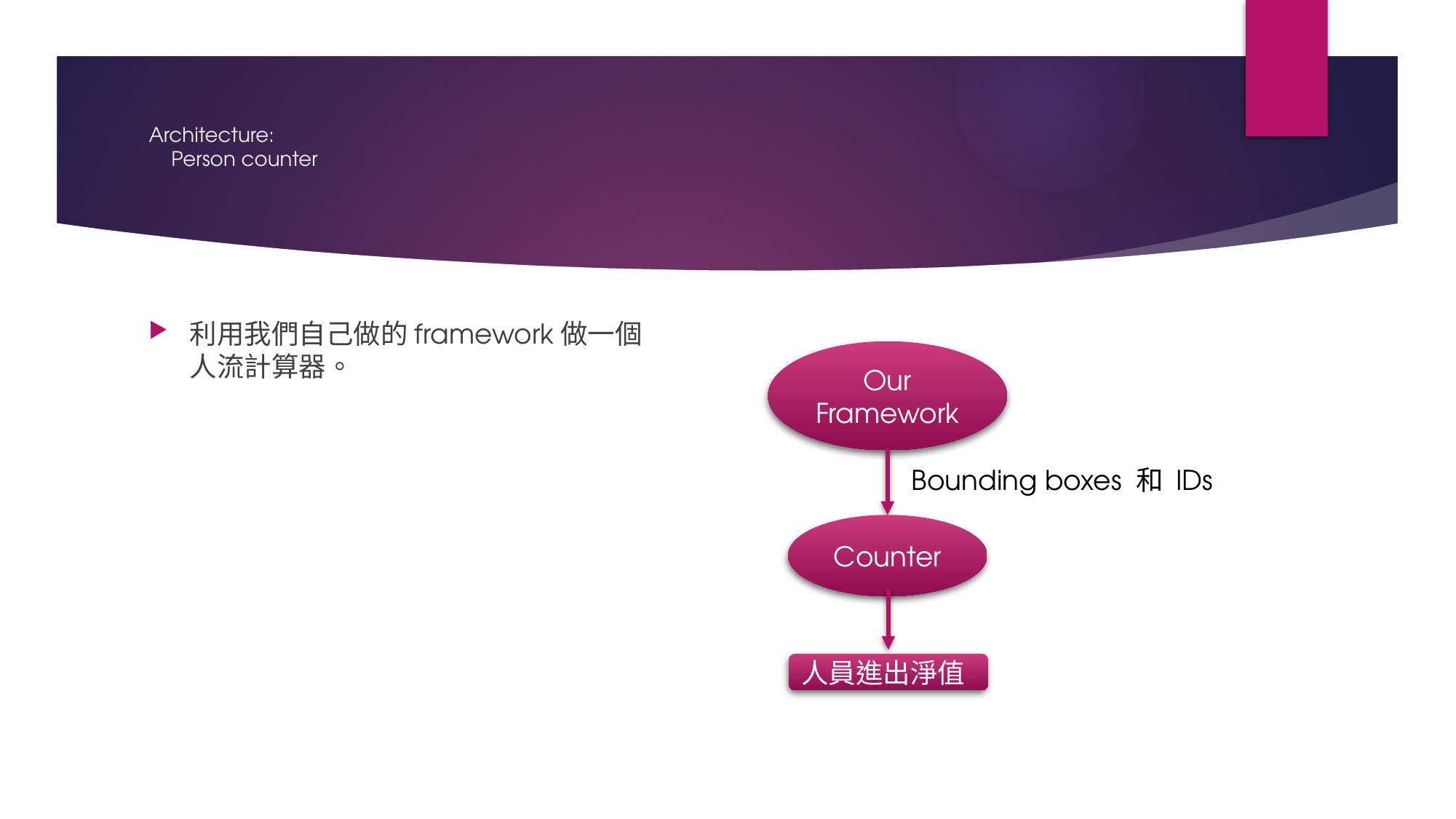

# Architecture: Person counter
利用我們自己做的framework做一個人流計算器。

Our
Framework
Bounding boxes 和 IDs
Counter
人員進出淨值